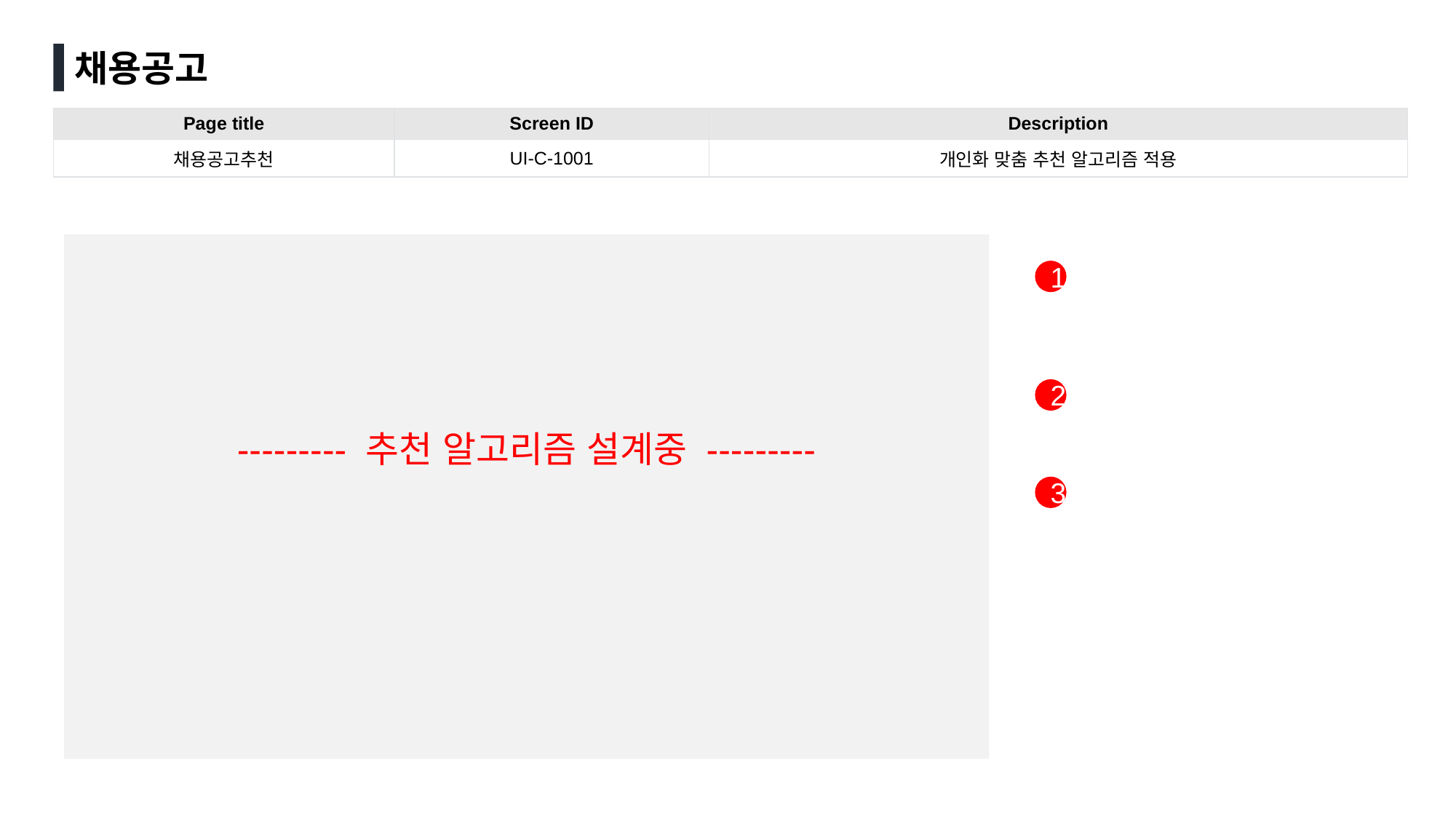

채용공고

| Page title | Screen ID | Description |
| --- | --- | --- |
| 채용공고추천 | UI-C-1001 | 개인화 맞춤 추천 알고리즘 적용 |

1
2
--------- 추천 알고리즘 설계중 ---------
3